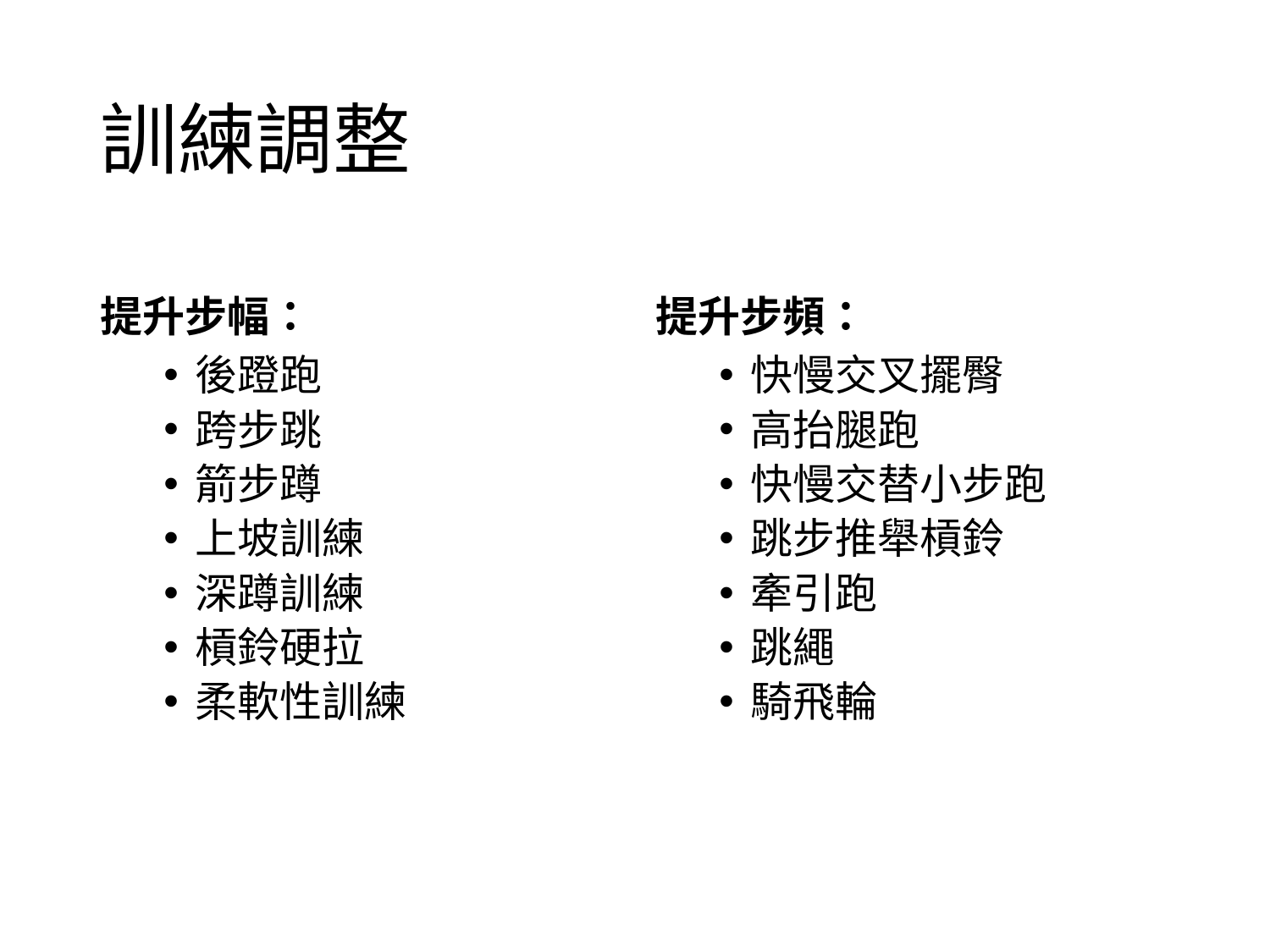

# 訓練調整
提升步幅：
提升步頻：
後蹬跑
跨步跳
箭步蹲
上坡訓練
深蹲訓練
槓鈴硬拉
柔軟性訓練

快慢交叉擺臀
高抬腿跑
快慢交替小步跑
跳步推舉槓鈴
牽引跑
跳繩
騎飛輪